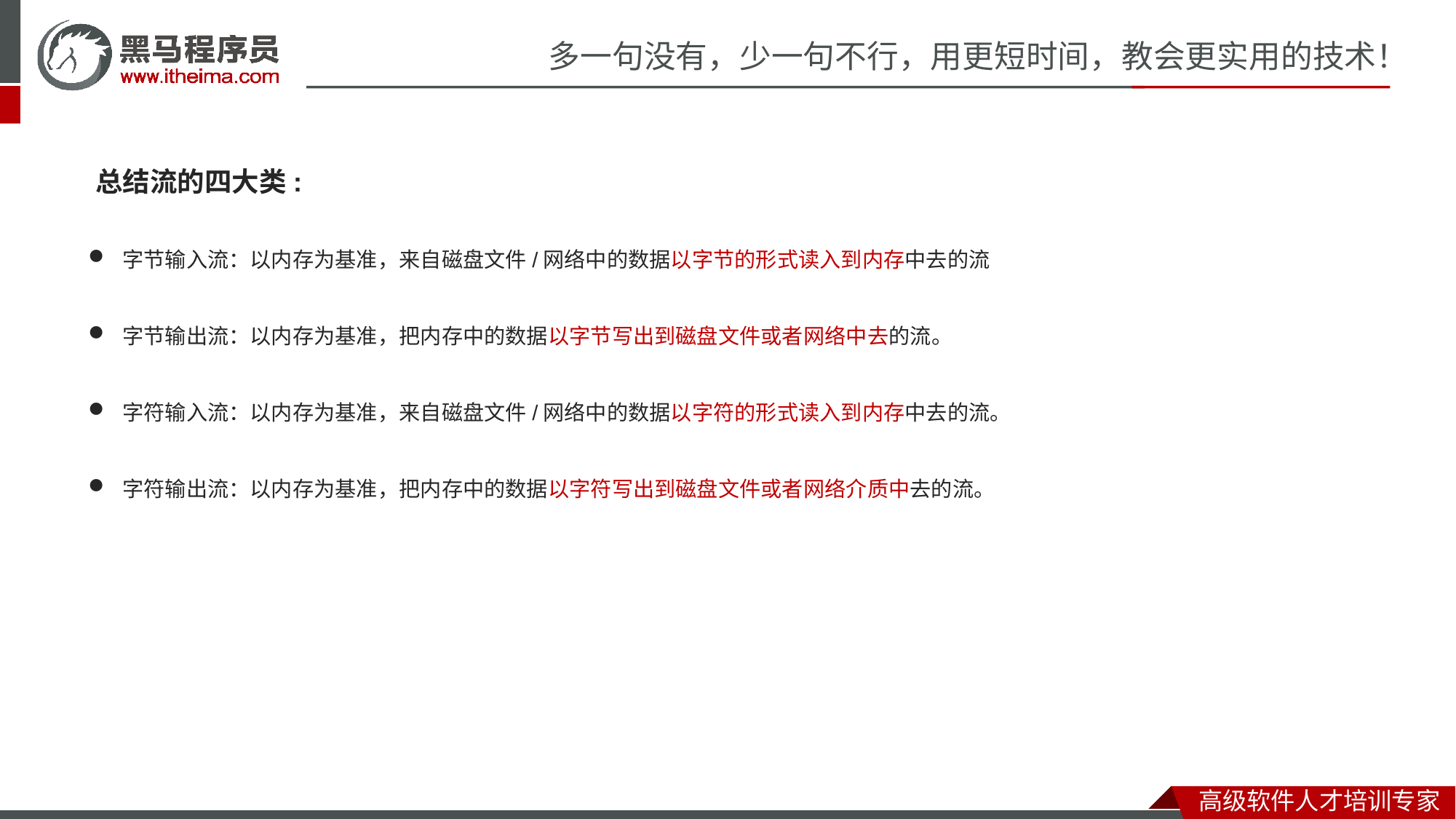

总结流的四大类:
字节输入流：以内存为基准，来自磁盘文件/网络中的数据以字节的形式读入到内存中去的流
字节输出流：以内存为基准，把内存中的数据以字节写出到磁盘文件或者网络中去的流。
字符输入流：以内存为基准，来自磁盘文件/网络中的数据以字符的形式读入到内存中去的流。
字符输出流：以内存为基准，把内存中的数据以字符写出到磁盘文件或者网络介质中去的流。